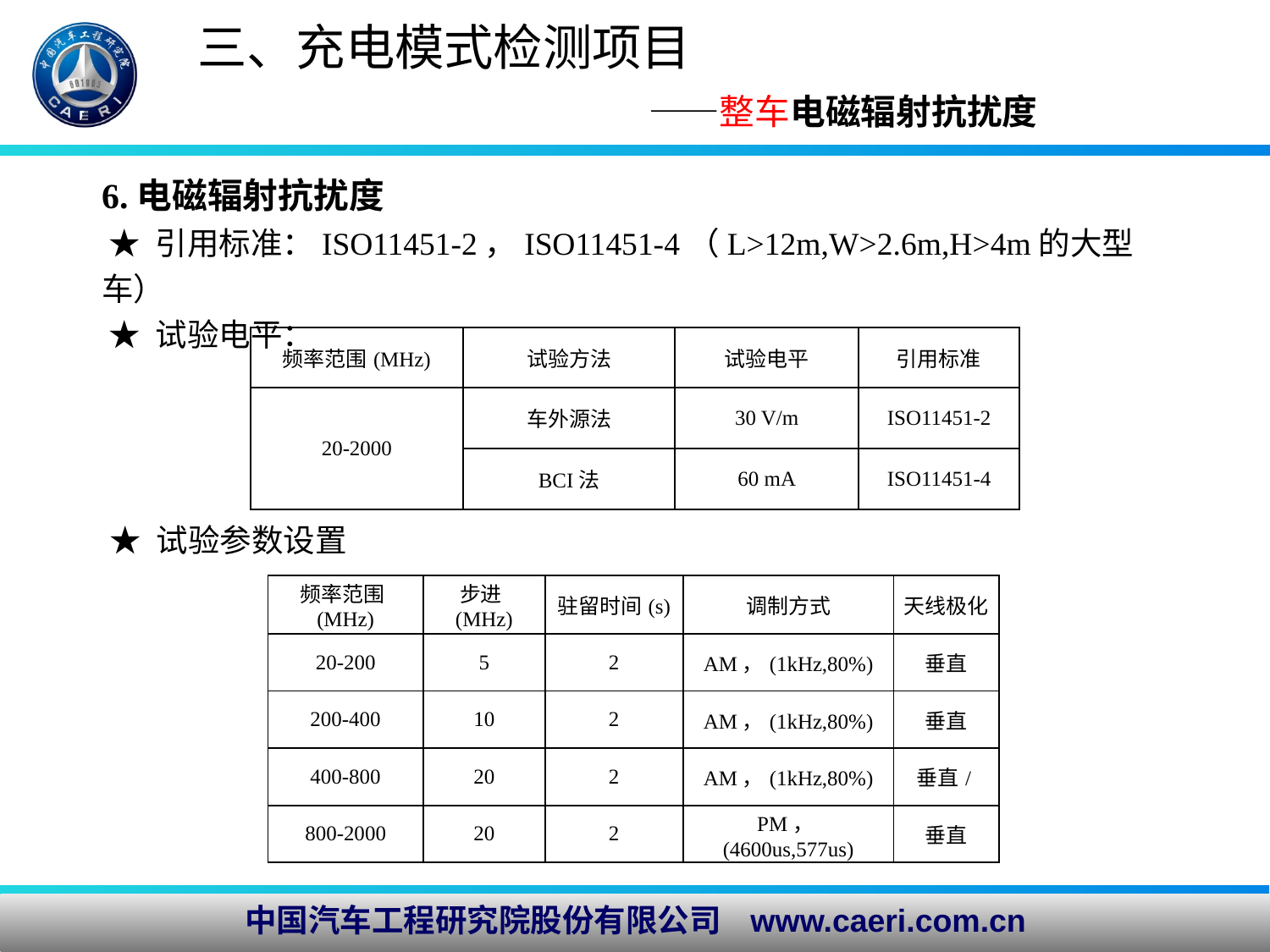

# 三、充电模式检测项目 ——整车电磁辐射抗扰度
6.电磁辐射抗扰度
 ★ 引用标准：ISO11451-2，ISO11451-4（L>12m,W>2.6m,H>4m的大型车）
 ★ 试验电平：
| 频率范围(MHz) | 试验方法 | 试验电平 | 引用标准 |
| --- | --- | --- | --- |
| 20-2000 | 车外源法 | 30 V/m | ISO11451-2 |
|  | BCI法 | 60 mA | ISO11451-4 |
★ 试验参数设置
| 频率范围(MHz) | 步进(MHz) | 驻留时间(s) | 调制方式 | 天线极化 |
| --- | --- | --- | --- | --- |
| 20-200 | 5 | 2 | AM，(1kHz,80%) | 垂直 |
| 200-400 | 10 | 2 | AM，(1kHz,80%) | 垂直 |
| 400-800 | 20 | 2 | AM，(1kHz,80%) | 垂直/ |
| 800-2000 | 20 | 2 | PM，(4600us,577us) | 垂直 |